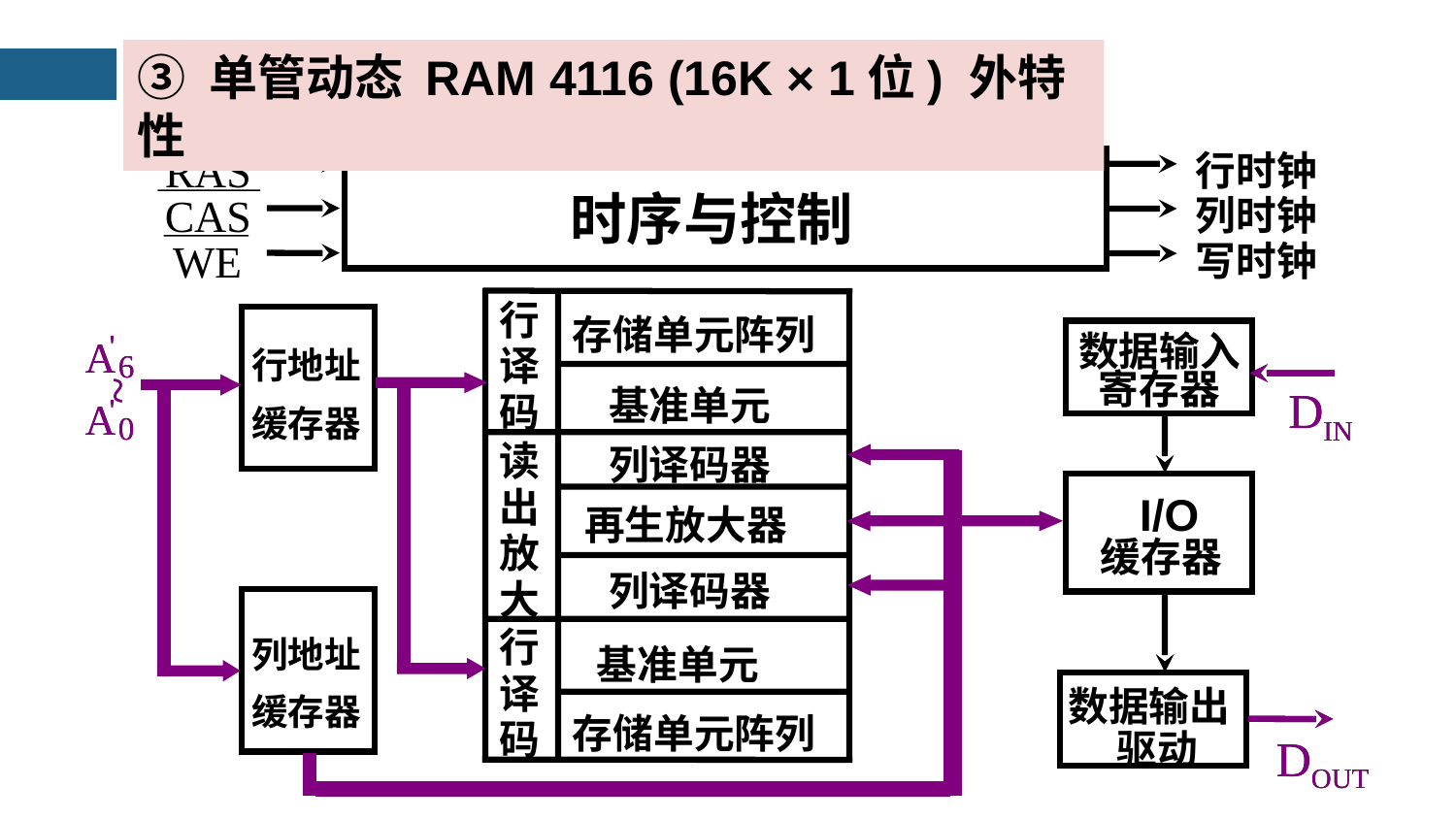

③ 单管动态 RAM 4116 (16K × 1位) 外特性
RAS
行时钟

时序与控制
CAS

列时钟

 WE
写时钟

行
译
码

存储单元阵列

'
数据输入
A
6
寄存器
~

DIN
基准单元

'
A
0

读
出
放
大

列译码器

      I/O
再生放大器

缓存器

列译码器

行
译
码

基准单元

数据输出

存储单元阵列

DOUT
驱动

行地址
缓存器

列地址
缓存器

'
A
6
~
'
A
0

DIN

DOUT